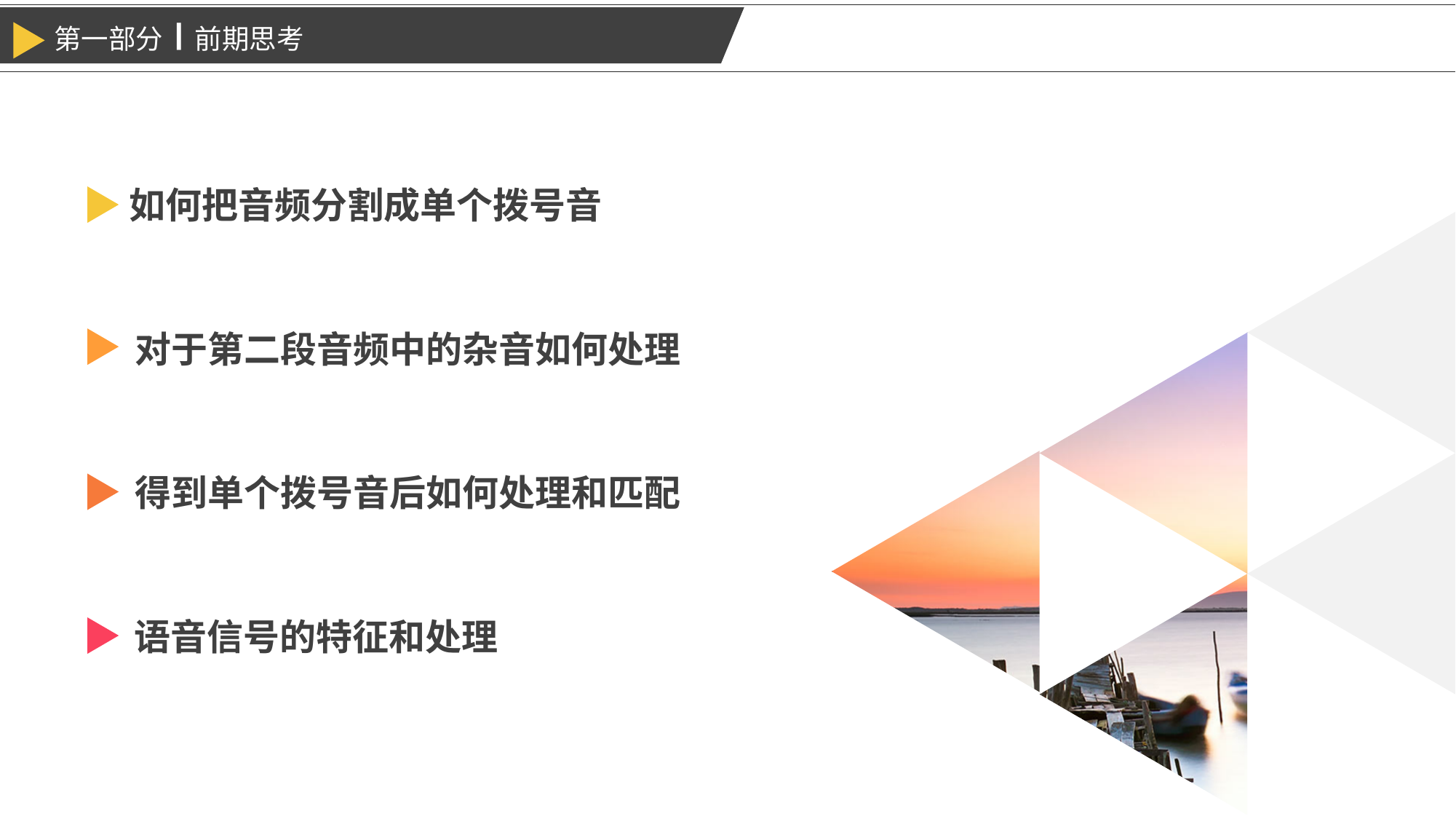

第一部分 | 前期思考

如何把音频分割成单个拨号音

对于第二段音频中的杂音如何处理

得到单个拨号音后如何处理和匹配

语音信号的特征和处理